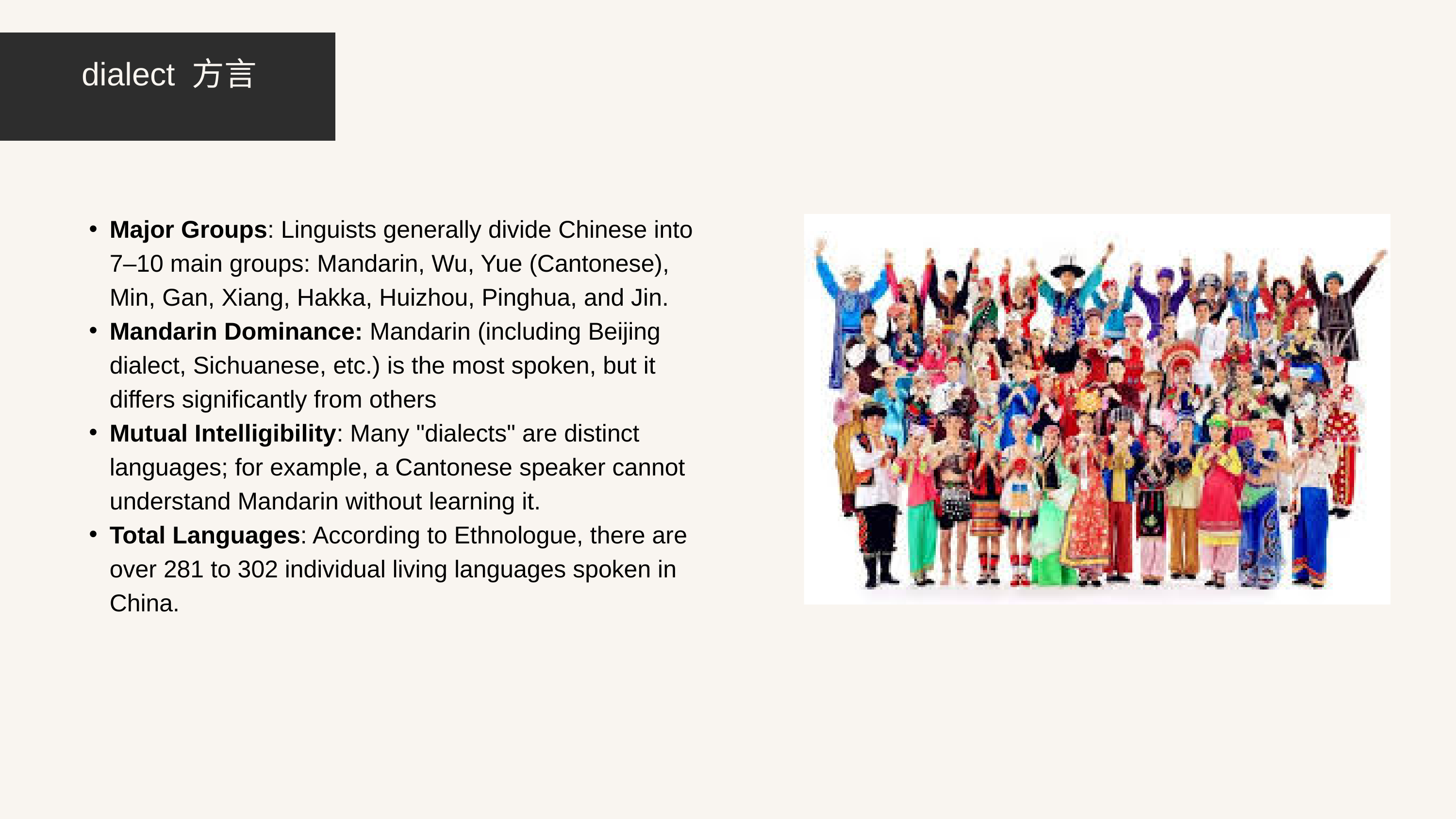

dialect 方言
Major Groups: Linguists generally divide Chinese into 7–10 main groups: Mandarin, Wu, Yue (Cantonese), Min, Gan, Xiang, Hakka, Huizhou, Pinghua, and Jin.
Mandarin Dominance: Mandarin (including Beijing dialect, Sichuanese, etc.) is the most spoken, but it differs significantly from others
Mutual Intelligibility: Many "dialects" are distinct languages; for example, a Cantonese speaker cannot understand Mandarin without learning it.
Total Languages: According to Ethnologue, there are over 281 to 302 individual living languages spoken in China.

4